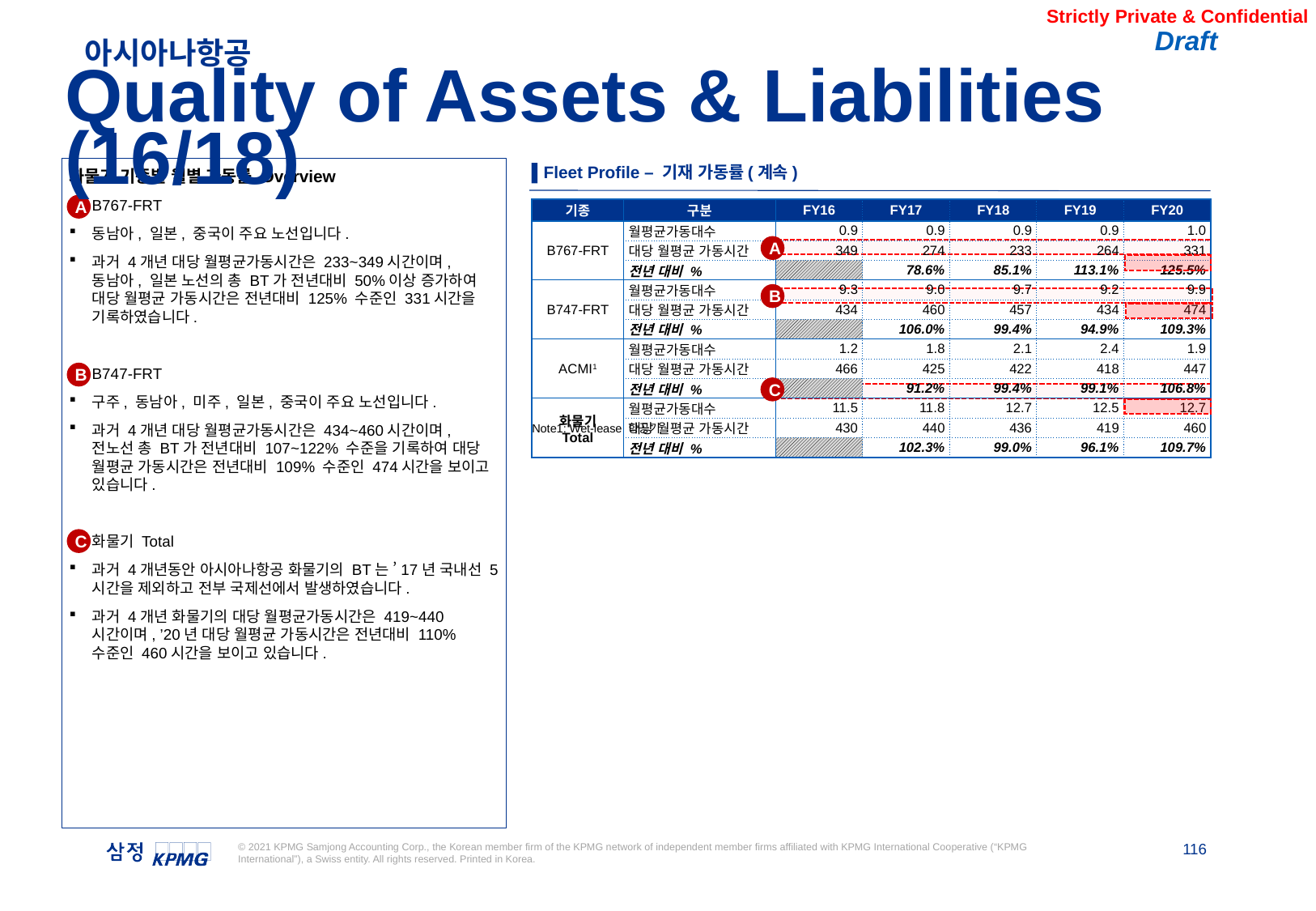

아시아나항공
Quality of Assets & Liabilities (16/18)
▌Fleet Profile – 기재 가동률(계속)

화물기 기종별 월별 가동률 Overview
B767-FRT
동남아, 일본, 중국이 주요 노선입니다.
과거 4개년 대당 월평균가동시간은 233~349시간이며, 동남아, 일본 노선의 총 BT가 전년대비 50%이상 증가하여 대당 월평균 가동시간은 전년대비 125% 수준인 331시간을 기록하였습니다.

B747-FRT
구주, 동남아, 미주, 일본, 중국이 주요 노선입니다.
과거 4개년 대당 월평균가동시간은 434~460시간이며, 전노선 총 BT가 전년대비 107~122% 수준을 기록하여 대당 월평균 가동시간은 전년대비 109% 수준인 474시간을 보이고 있습니다.

화물기 Total
과거 4개년동안 아시아나항공 화물기의 BT는 ’17년 국내선 5시간을 제외하고 전부 국제선에서 발생하였습니다.
과거 4개년 화물기의 대당 월평균가동시간은 419~440시간이며, ’20년 대당 월평균 가동시간은 전년대비 110% 수준인 460시간을 보이고 있습니다.

A
| 기종 | 구분 | FY16 | FY17 | FY18 | FY19 | FY20 |
| --- | --- | --- | --- | --- | --- | --- |
| B767-FRT | 월평균가동대수 | 0.9 | 0.9 | 0.9 | 0.9 | 1.0 |
|  | 대당 월평균 가동시간 | 349 | 274 | 233 | 264 | 331 |
|  | 전년 대비 % |  | 78.6% | 85.1% | 113.1% | 125.5% |
| B747-FRT | 월평균가동대수 | 9.3 | 9.0 | 9.7 | 9.2 | 9.9 |
|  | 대당 월평균 가동시간 | 434 | 460 | 457 | 434 | 474 |
|  | 전년 대비 % |  | 106.0% | 99.4% | 94.9% | 109.3% |
| ACMI1 | 월평균가동대수 | 1.2 | 1.8 | 2.1 | 2.4 | 1.9 |
|  | 대당 월평균 가동시간 | 466 | 425 | 422 | 418 | 447 |
|  | 전년 대비 % |  | 91.2% | 99.4% | 99.1% | 106.8% |
| 화물기 Total | 월평균가동대수 | 11.5 | 11.8 | 12.7 | 12.5 | 12.7 |
|  | 대당 월평균 가동시간 | 430 | 440 | 436 | 419 | 460 |
|  | 전년 대비 % |  | 102.3% | 99.0% | 96.1% | 109.7% |
A

B

B
C

Note1: Wet-lease 항공기
C